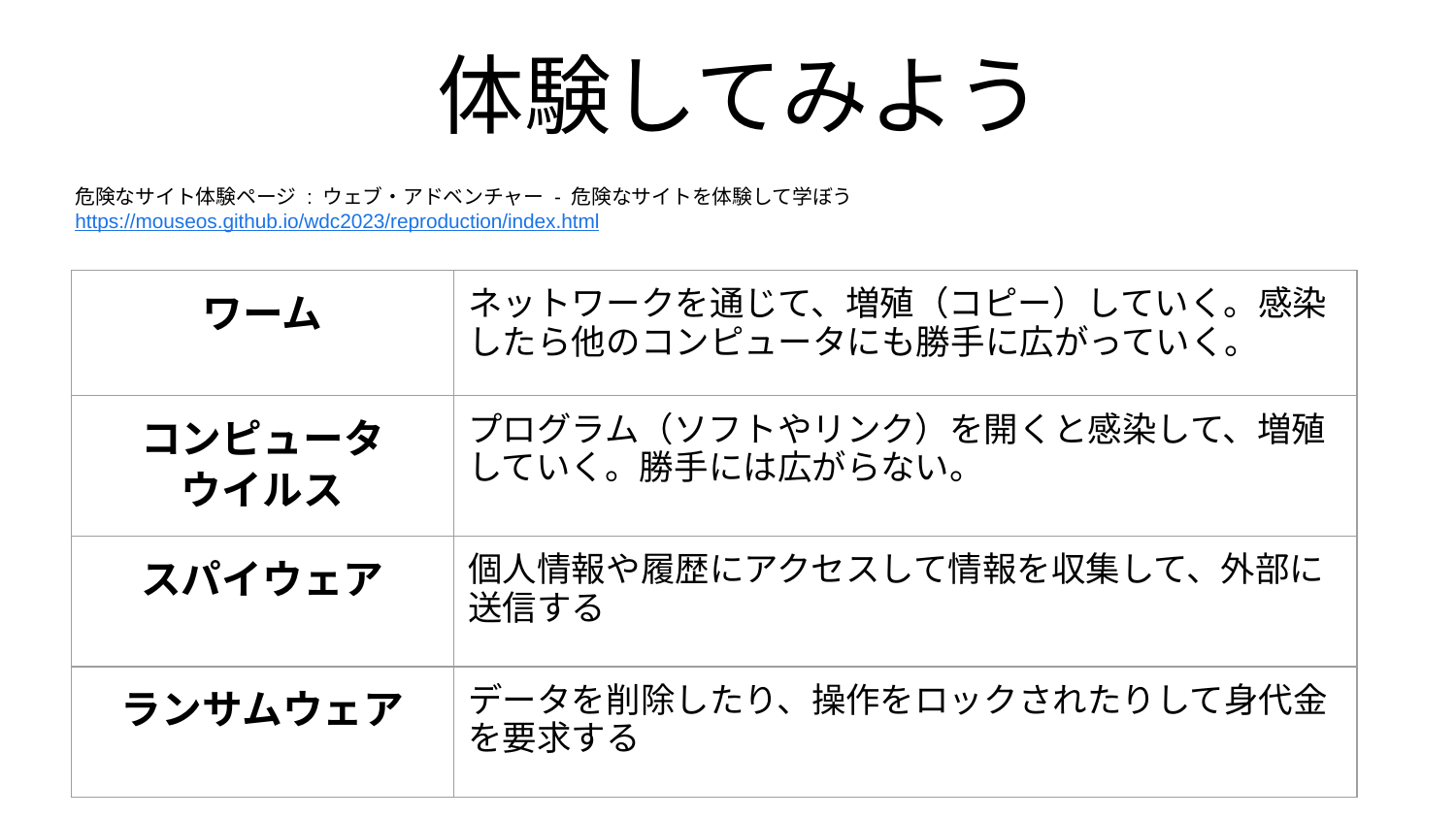

体験してみよう
危険なサイト体験ページ : ウェブ・アドベンチャー - 危険なサイトを体験して学ぼう
https://mouseos.github.io/wdc2023/reproduction/index.html
| ワーム | ネットワークを通じて、増殖（コピー）していく。感染したら他のコンピュータにも勝手に広がっていく。 |
| --- | --- |
| コンピュータ ウイルス | プログラム（ソフトやリンク）を開くと感染して、増殖していく。勝手には広がらない。 |
| スパイウェア | 個人情報や履歴にアクセスして情報を収集して、外部に送信する |
| ランサムウェア | データを削除したり、操作をロックされたりして身代金を要求する |